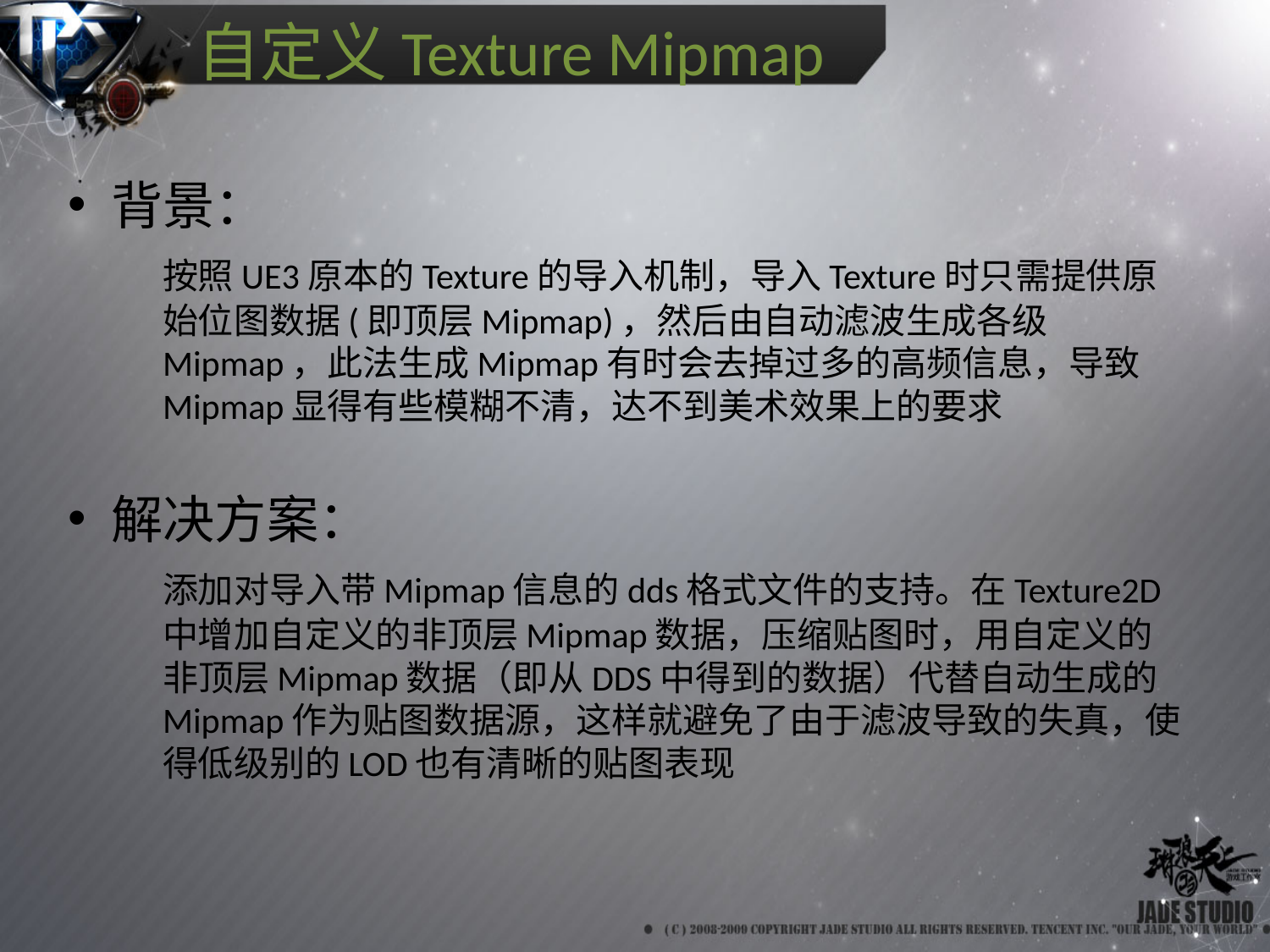

# 自定义Texture Mipmap
背景：
	按照UE3原本的Texture的导入机制，导入Texture时只需提供原始位图数据(即顶层Mipmap)，然后由自动滤波生成各级Mipmap，此法生成Mipmap有时会去掉过多的高频信息，导致Mipmap显得有些模糊不清，达不到美术效果上的要求

解决方案：
	添加对导入带Mipmap信息的dds格式文件的支持。在Texture2D中增加自定义的非顶层Mipmap数据，压缩贴图时，用自定义的非顶层Mipmap数据（即从DDS中得到的数据）代替自动生成的Mipmap作为贴图数据源，这样就避免了由于滤波导致的失真，使得低级别的LOD也有清晰的贴图表现